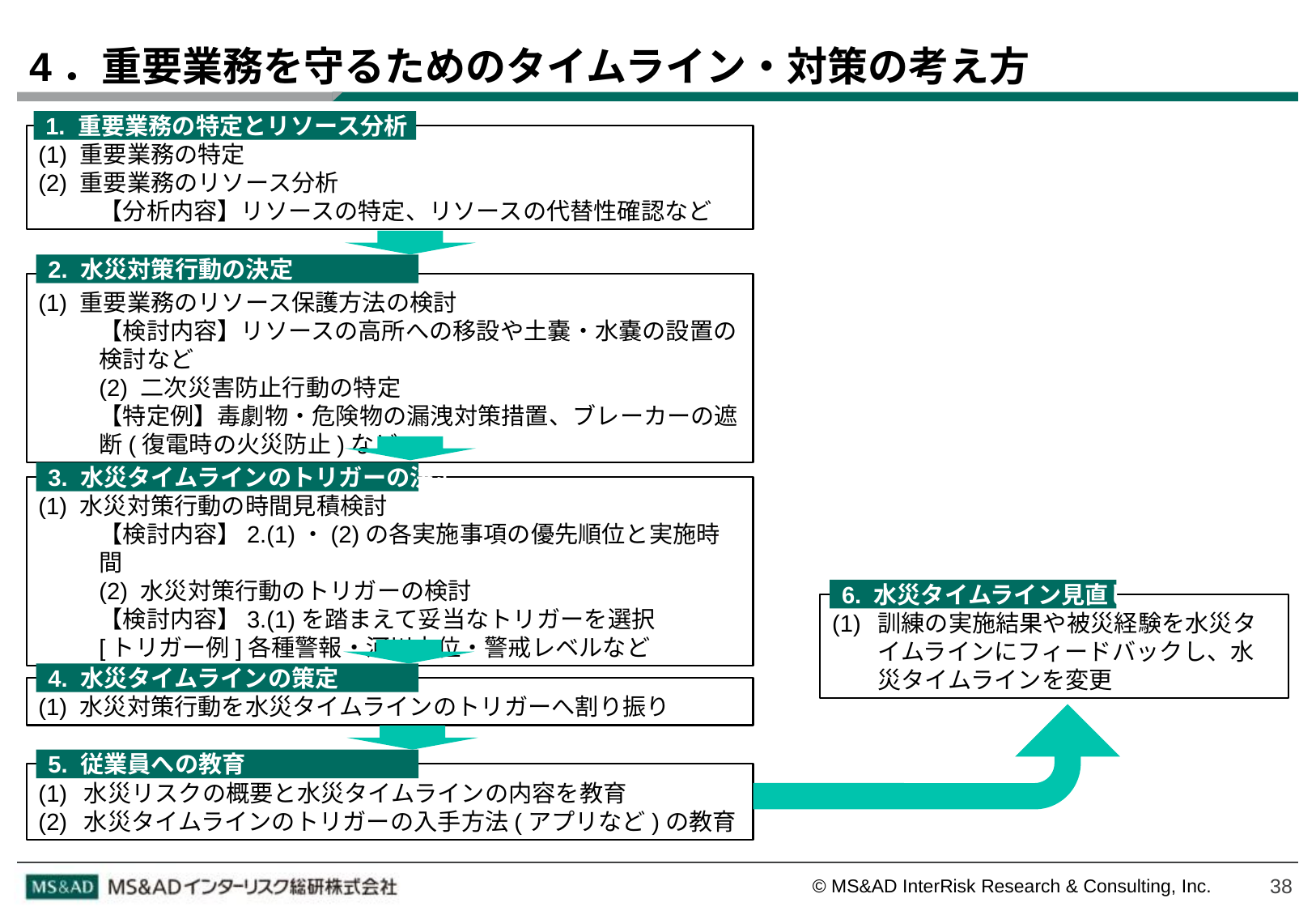

# 4．重要業務を守るためのタイムライン・対策の考え方
1. 重要業務の特定とリソース分析
(1) 重要業務の特定
(2) 重要業務のリソース分析
【分析内容】リソースの特定、リソースの代替性確認など

2. 水災対策行動の決定
(1) 重要業務のリソース保護方法の検討
【検討内容】リソースの高所への移設や土嚢・水嚢の設置の検討など
(2) 二次災害防止行動の特定
【特定例】毒劇物・危険物の漏洩対策措置、ブレーカーの遮断(復電時の火災防止)など

3. 水災タイムラインのトリガーの決定
(1) 水災対策行動の時間見積検討
【検討内容】2.(1)・(2)の各実施事項の優先順位と実施時間
(2) 水災対策行動のトリガーの検討
【検討内容】3.(1)を踏まえて妥当なトリガーを選択
[トリガー例]各種警報・河川水位・警戒レベルなど

6. 水災タイムライン見直し
訓練の実施結果や被災経験を水災タイムラインにフィードバックし、水災タイムラインを変更

4. 水災タイムラインの策定
(1) 水災対策行動を水災タイムラインのトリガーへ割り振り

5. 従業員への教育
水災リスクの概要と水災タイムラインの内容を教育
水災タイムラインのトリガーの入手方法(アプリなど)の教育
38